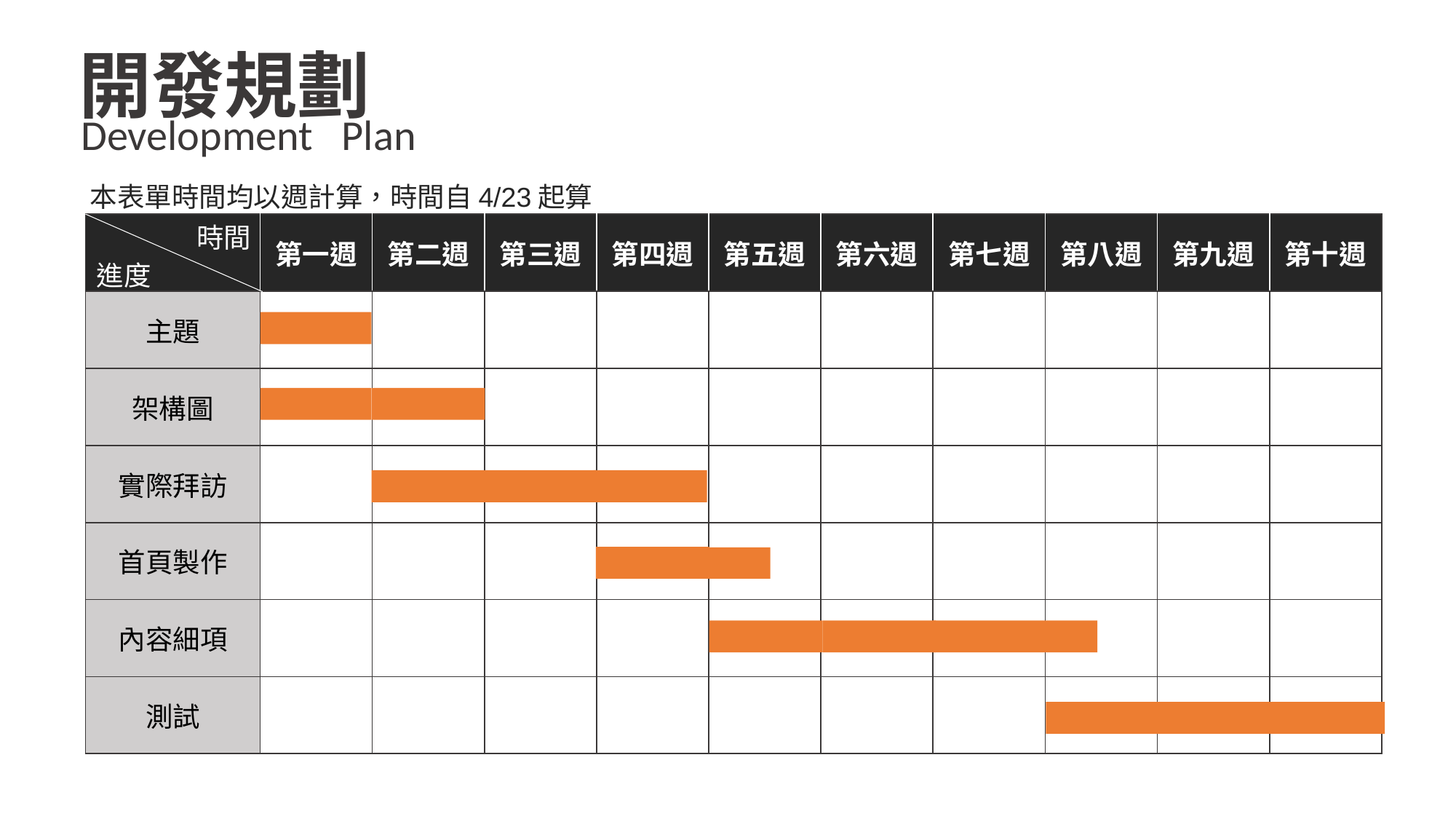

開發規劃
Development   Plan
本表單時間均以週計算，時間自4/23起算
|  | 第一週 | 第二週 | 第三週 | 第四週 | 第五週 | 第六週 | 第七週 | 第八週 | 第九週 | 第十週 |
| --- | --- | --- | --- | --- | --- | --- | --- | --- | --- | --- |
| 主題 |  |  |  |  |  |  |  |  |  |  |
| 架構圖 |  |  |  |  |  |  |  |  |  |  |
| 實際拜訪 |  |  |  |  |  |  |  |  |  |  |
| 首頁製作 |  |  |  |  |  |  |  |  |  |  |
| 內容細項 |  |  |  |  |  |  |  |  |  |  |
| 測試 |  |  |  |  |  |  |  |  |  |  |
時間
進度